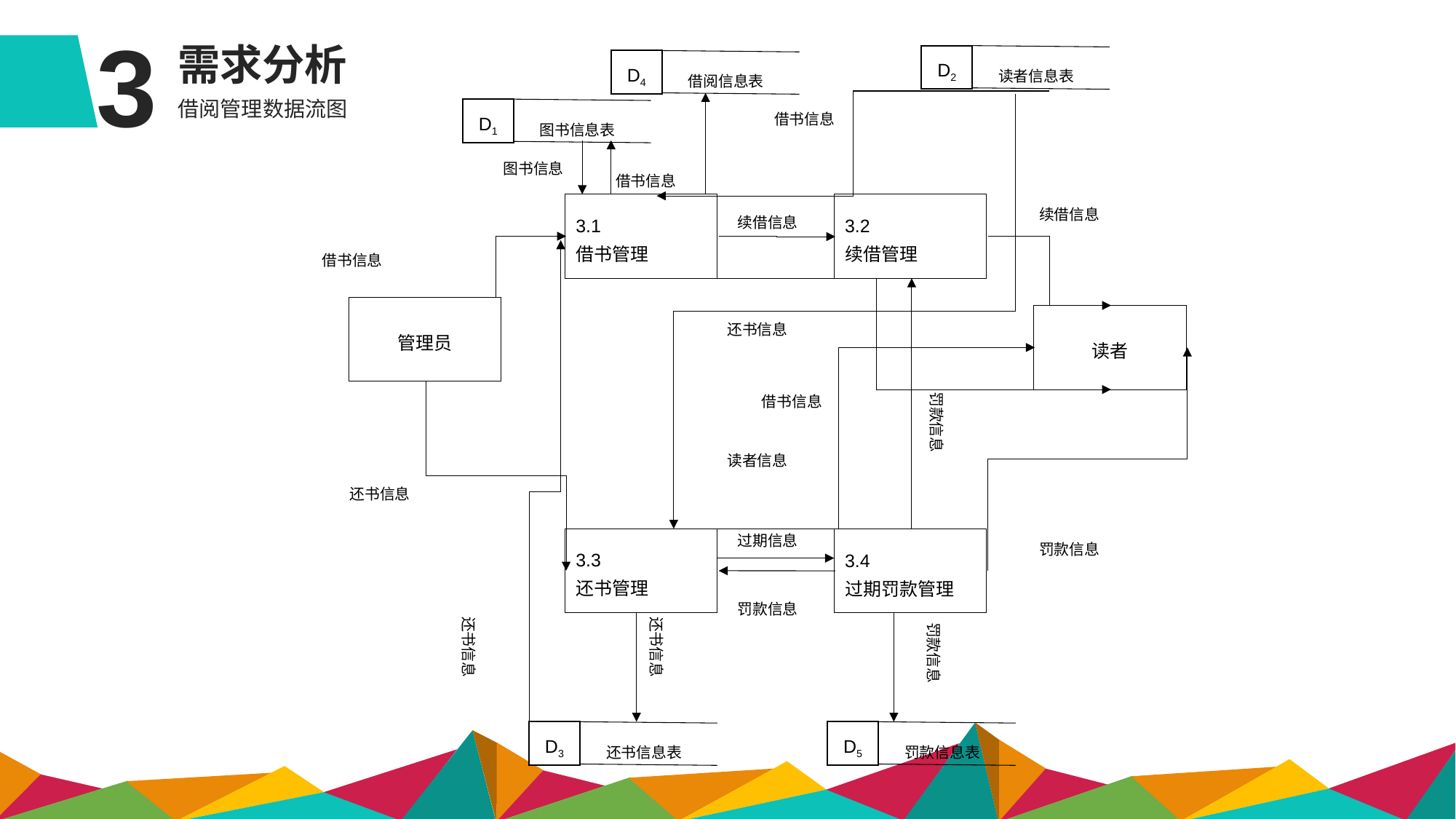

3
需求分析

D2
读者信息表
D4
借阅信息表
D1
图书信息表
借书信息
图书信息
借书信息
3.1
借书管理
3.2
续借管理
续借信息
续借信息
管理员
读者
还书信息
借书信息
罚款信息
读者信息
还书信息
过期信息
3.3
还书管理
3.4
过期罚款管理
罚款信息
罚款信息
还书信息
还书信息
罚款信息
D3
还书信息表
D5
罚款信息表
借书信息
借阅管理数据流图